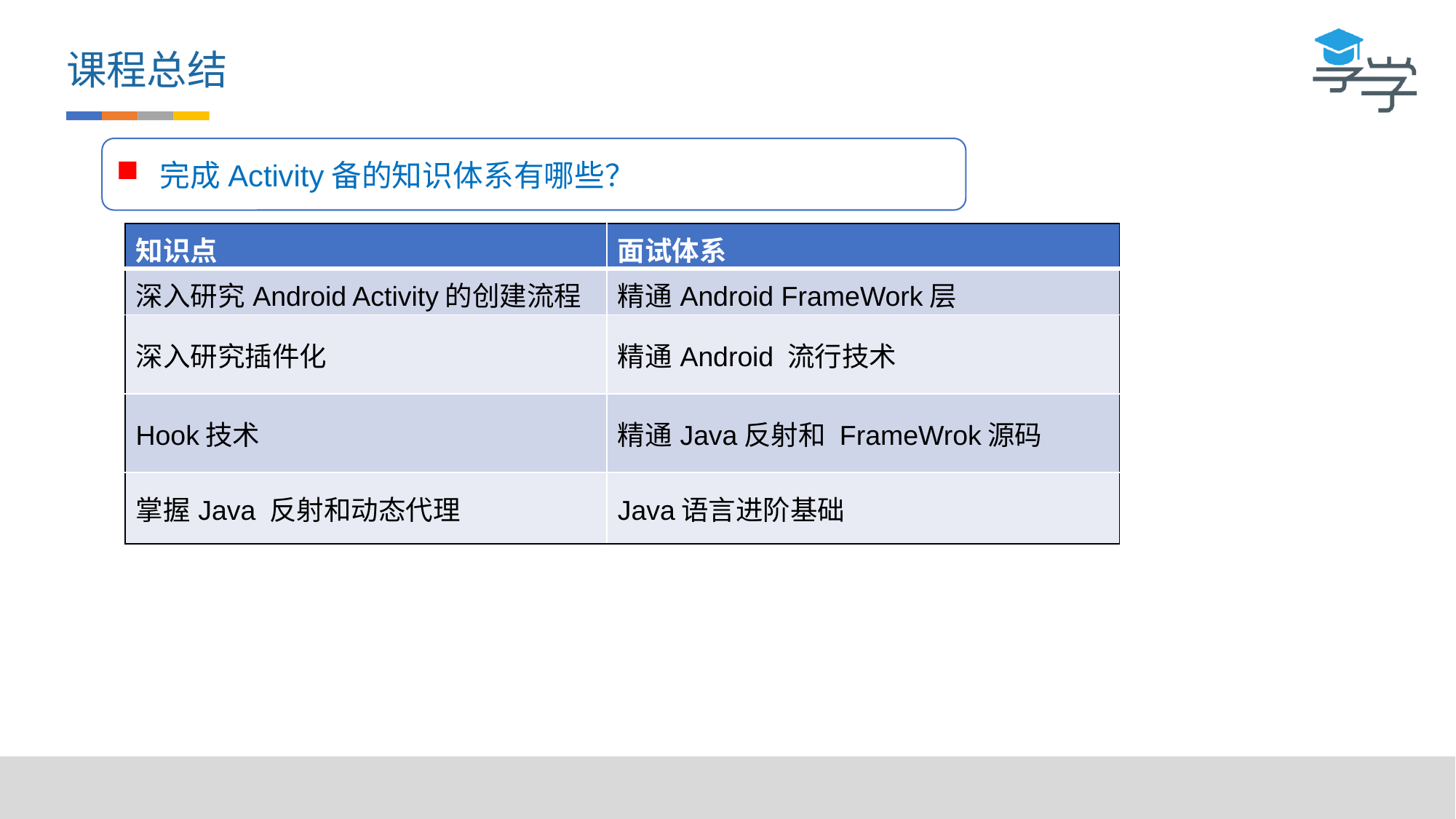

课程总结

  完成Activity备的知识体系有哪些？
| 知识点 | 面试体系 |
| --- | --- |
| 深入研究Android Activity的创建流程 | 精通Android FrameWork层 |
| 深入研究插件化 | 精通Android 流行技术 |
| Hook技术 | 精通Java反射和 FrameWrok源码 |
| 掌握Java 反射和动态代理 | Java语言进阶基础 |